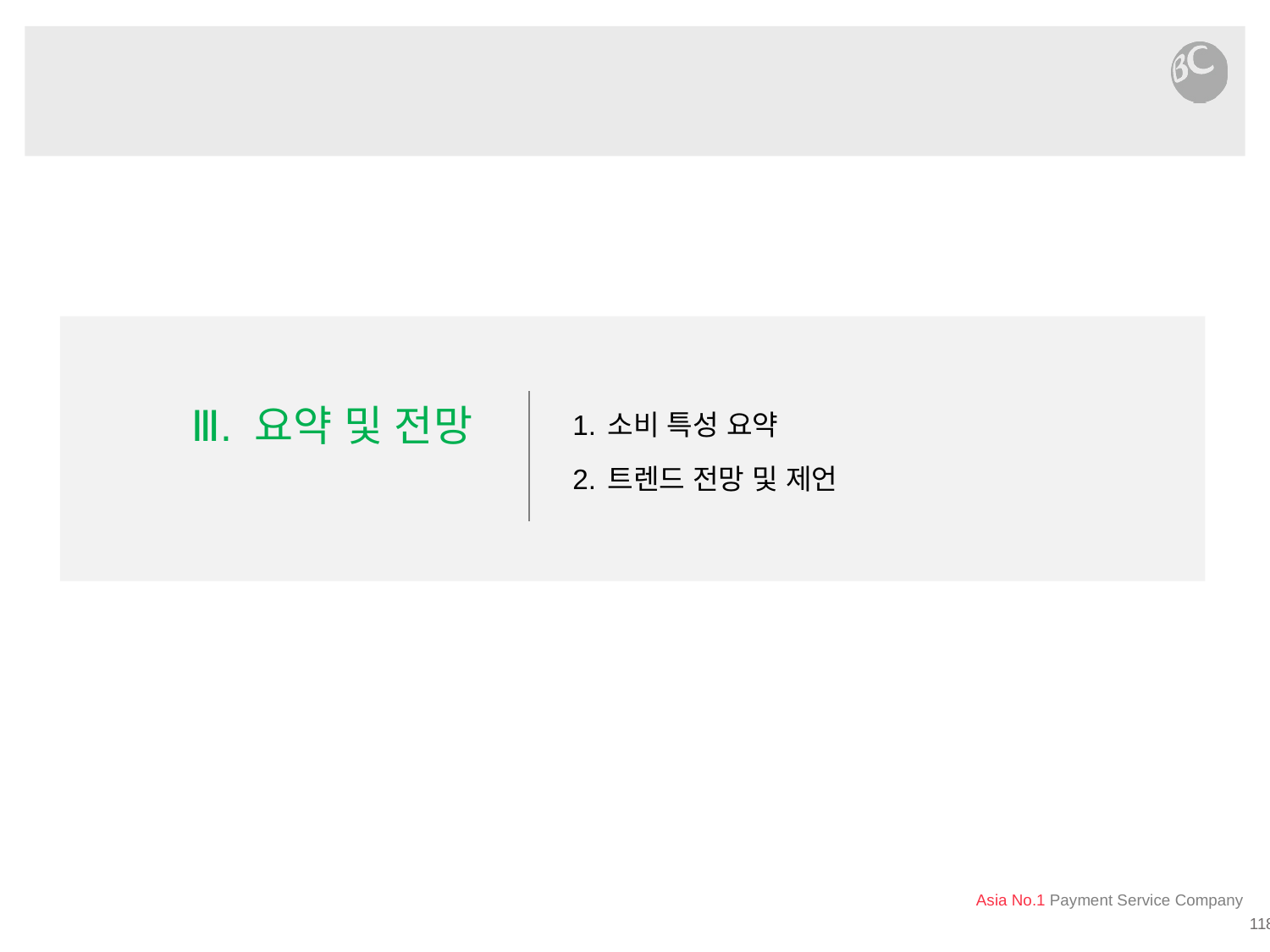

소비 특성 요약
트렌드 전망 및 제언
Ⅲ. 요약 및 전망